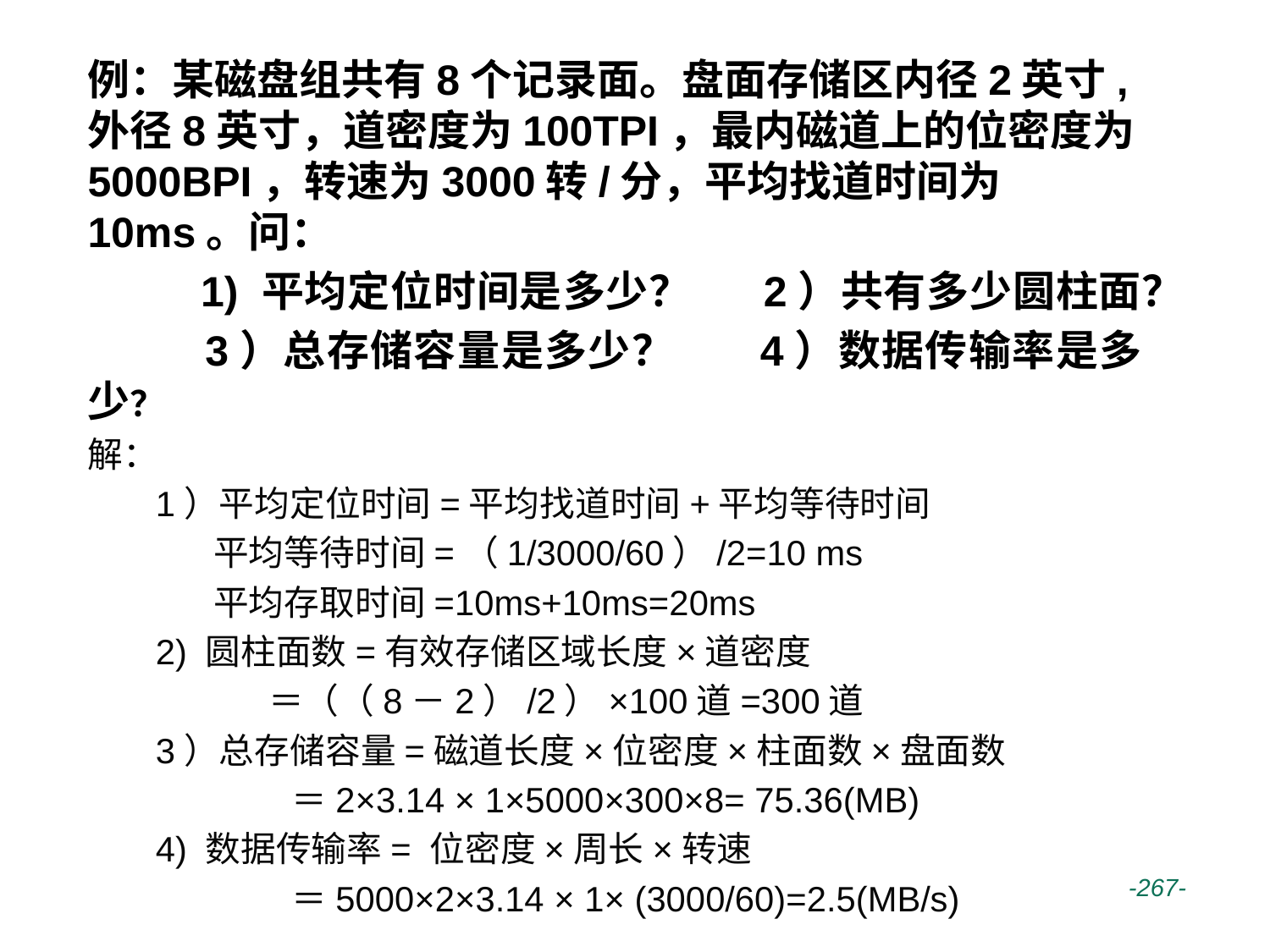

例：某磁盘组共有8个记录面。盘面存储区内径2英寸,外径8英寸，道密度为100TPI，最内磁道上的位密度为5000BPI，转速为3000转/分，平均找道时间为10ms。问：
         1) 平均定位时间是多少？      2）共有多少圆柱面？
         3）总存储容量是多少？       4）数据传输率是多少？
解：
       1）平均定位时间=平均找道时间+平均等待时间
               平均等待时间=（1/3000/60）/2=10 ms
               平均存取时间=10ms+10ms=20ms
       2) 圆柱面数=有效存储区域长度×道密度
                      ＝（（8－2）/2）×100道=300道
       3）总存储容量=磁道长度×位密度×柱面数×盘面数
                         ＝2×3.14 × 1×5000×300×8= 75.36(MB)
       4) 数据传输率= 位密度×周长×转速
                         ＝5000×2×3.14 × 1× (3000/60)=2.5(MB/s)

 -267-